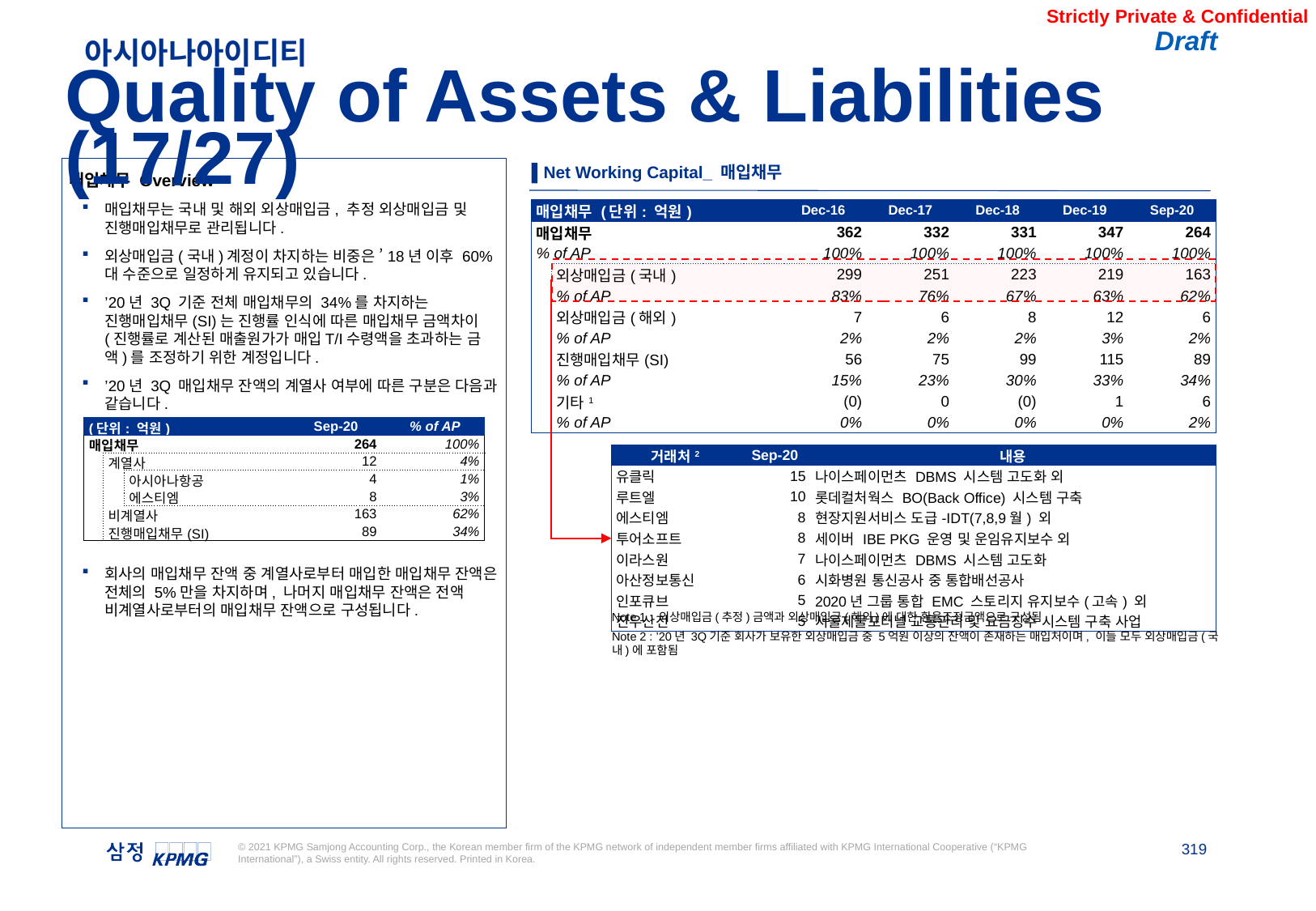

아시아나아이디티
Quality of Assets & Liabilities (17/27)
▌Net Working Capital_ 매입채무
매입채무 Overview
매입채무는 국내 및 해외 외상매입금, 추정 외상매입금 및 진행매입채무로 관리됩니다.
외상매입금(국내)계정이 차지하는 비중은 ’18년 이후 60%대 수준으로 일정하게 유지되고 있습니다.
’20년 3Q 기준 전체 매입채무의 34%를 차지하는 진행매입채무(SI)는 진행률 인식에 따른 매입채무 금액차이(진행률로 계산된 매출원가가 매입T/I수령액을 초과하는 금액)를 조정하기 위한 계정입니다.
’20년 3Q 매입채무 잔액의 계열사 여부에 따른 구분은 다음과 같습니다.

회사의 매입채무 잔액 중 계열사로부터 매입한 매입채무 잔액은 전체의 5%만을 차지하며, 나머지 매입채무 잔액은 전액 비계열사로부터의 매입채무 잔액으로 구성됩니다.

| 매입채무 (단위: 억원) |  | Dec-16 | Dec-17 | Dec-18 | Dec-19 | Sep-20 |
| --- | --- | --- | --- | --- | --- | --- |
| 매입채무 |  | 362 | 332 | 331 | 347 | 264 |
| % of AP |  | 100% | 100% | 100% | 100% | 100% |
|  | 외상매입금(국내) | 299 | 251 | 223 | 219 | 163 |
|  | % of AP | 83% | 76% | 67% | 63% | 62% |
|  | 외상매입금(해외) | 7 | 6 | 8 | 12 | 6 |
|  | % of AP | 2% | 2% | 2% | 3% | 2% |
|  | 진행매입채무(SI) | 56 | 75 | 99 | 115 | 89 |
|  | % of AP | 15% | 23% | 30% | 33% | 34% |
|  | 기타1 | (0) | 0 | (0) | 1 | 6 |
|  | % of AP | 0% | 0% | 0% | 0% | 2% |

| (단위: 억원) |  |  | Sep-20 | % of AP |
| --- | --- | --- | --- | --- |
| 매입채무 |  |  | 264 | 100% |
|  | 계열사 |  | 12 | 4% |
|  |  | 아시아나항공 | 4 | 1% |
|  |  | 에스티엠 | 8 | 3% |
|  | 비계열사 |  | 163 | 62% |
|  | 진행매입채무(SI) |  | 89 | 34% |
| 거래처2 | Sep-20 | 내용 |
| --- | --- | --- |
| 유클릭 | 15 | 나이스페이먼츠 DBMS 시스템 고도화 외 |
| 루트엘 | 10 | 롯데컬처웍스 BO(Back Office) 시스템 구축 |
| 에스티엠 | 8 | 현장지원서비스 도급-IDT(7,8,9월) 외 |
| 투어소프트 | 8 | 세이버 IBE PKG 운영 및 운임유지보수 외 |
| 이라스원 | 7 | 나이스페이먼츠 DBMS 시스템 고도화 |
| 아산정보통신 | 6 | 시화병원 통신공사 중 통합배선공사 |
| 인포큐브 | 5 | 2020년 그룹 통합 EMC 스토리지 유지보수(고속) 외 |
| 진우산전 | 5 | 서울제물포터널 교통관리 및 요금징수 시스템 구축 사업 |
Note 1 : 외상매입금(추정)금액과 외상매입금(해외)에 대한 환율조정금액으로 구성됨
Note 2 : ’20년 3Q기준 회사가 보유한 외상매입금 중 5억원 이상의 잔액이 존재하는 매입처이며, 이들 모두 외상매입금(국내)에 포함됨